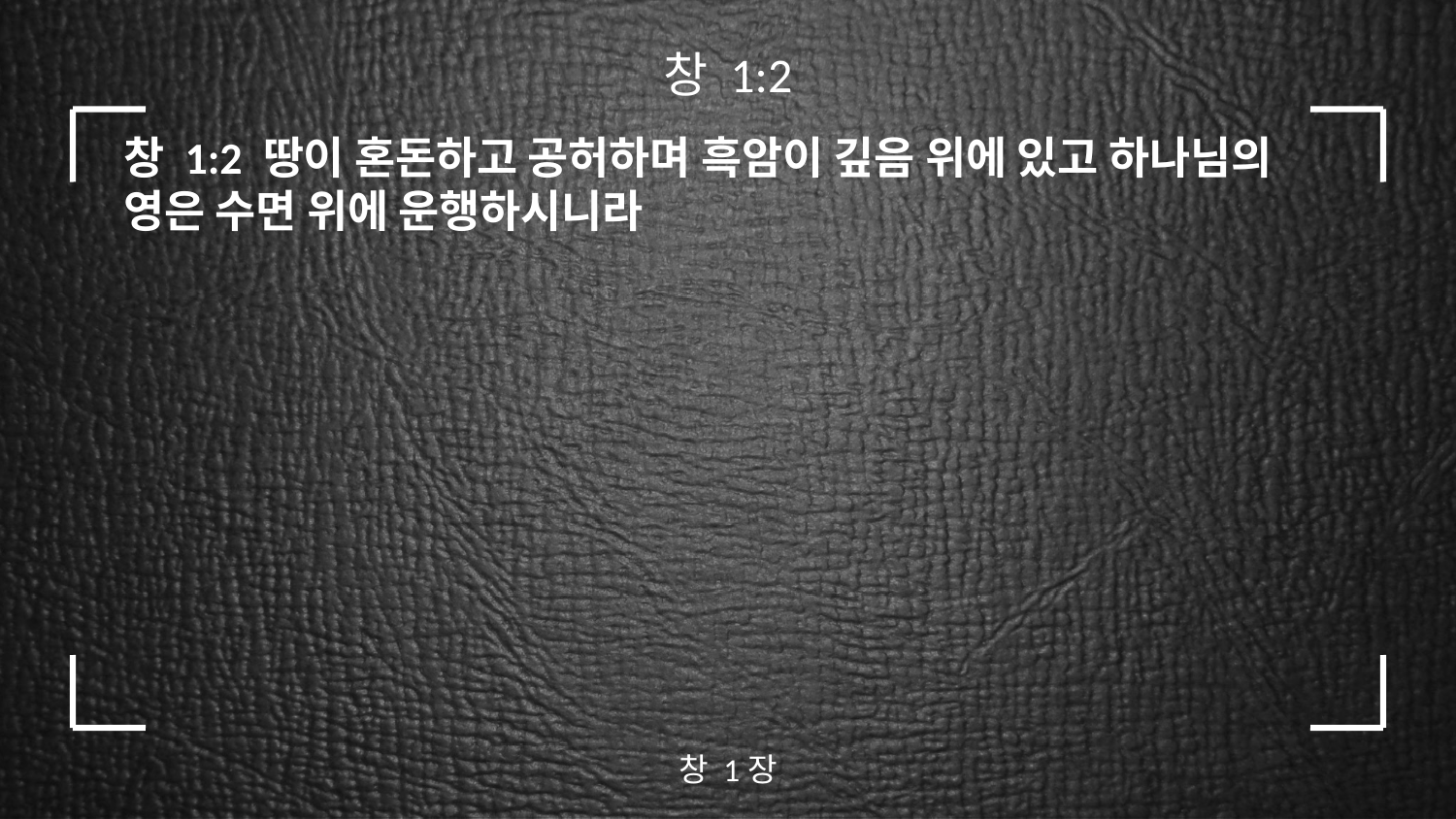

창 1:2

창 1:2 땅이 혼돈하고 공허하며 흑암이 깊음 위에 있고 하나님의 영은 수면 위에 운행하시니라

창 1장